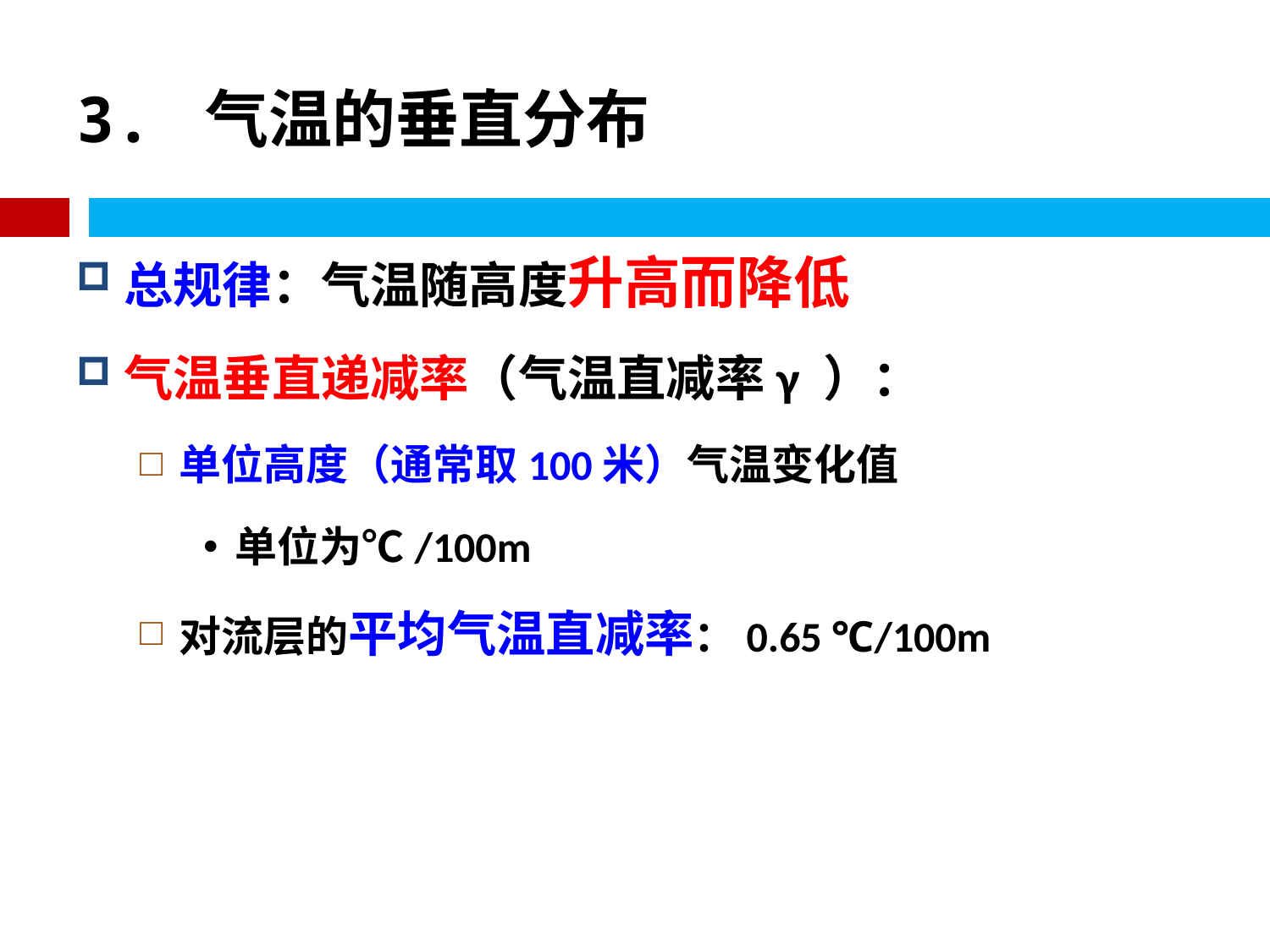

# 3. 气温的垂直分布
总规律：气温随高度升高而降低
气温垂直递减率（气温直减率γ ）：
单位高度（通常取100米）气温变化值
单位为℃/100m
对流层的平均气温直减率：0.65 ℃/100m